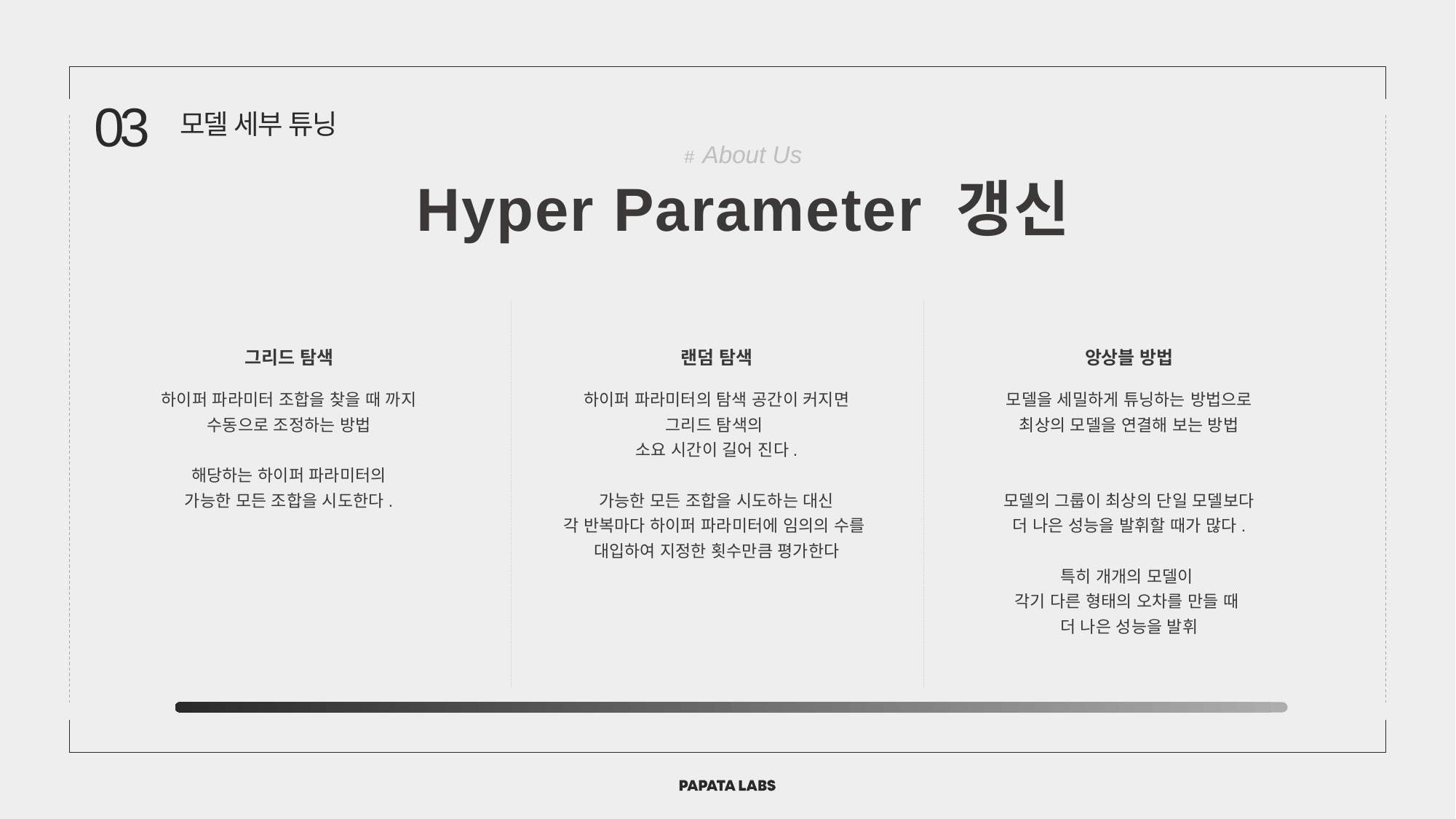

03
모델 세부 튜닝
# About Us
Hyper Parameter 갱신
그리드 탐색
랜덤 탐색
앙상블 방법
하이퍼 파라미터 조합을 찾을 때 까지
수동으로 조정하는 방법

해당하는 하이퍼 파라미터의
가능한 모든 조합을 시도한다.

하이퍼 파라미터의 탐색 공간이 커지면
그리드 탐색의
소요 시간이 길어 진다.

가능한 모든 조합을 시도하는 대신
각 반복마다 하이퍼 파라미터에 임의의 수를
대입하여 지정한 횟수만큼 평가한다
모델을 세밀하게 튜닝하는 방법으로
최상의 모델을 연결해 보는 방법

모델의 그룹이 최상의 단일 모델보다
더 나은 성능을 발휘할 때가 많다.

특히 개개의 모델이
각기 다른 형태의 오차를 만들 때
더 나은 성능을 발휘